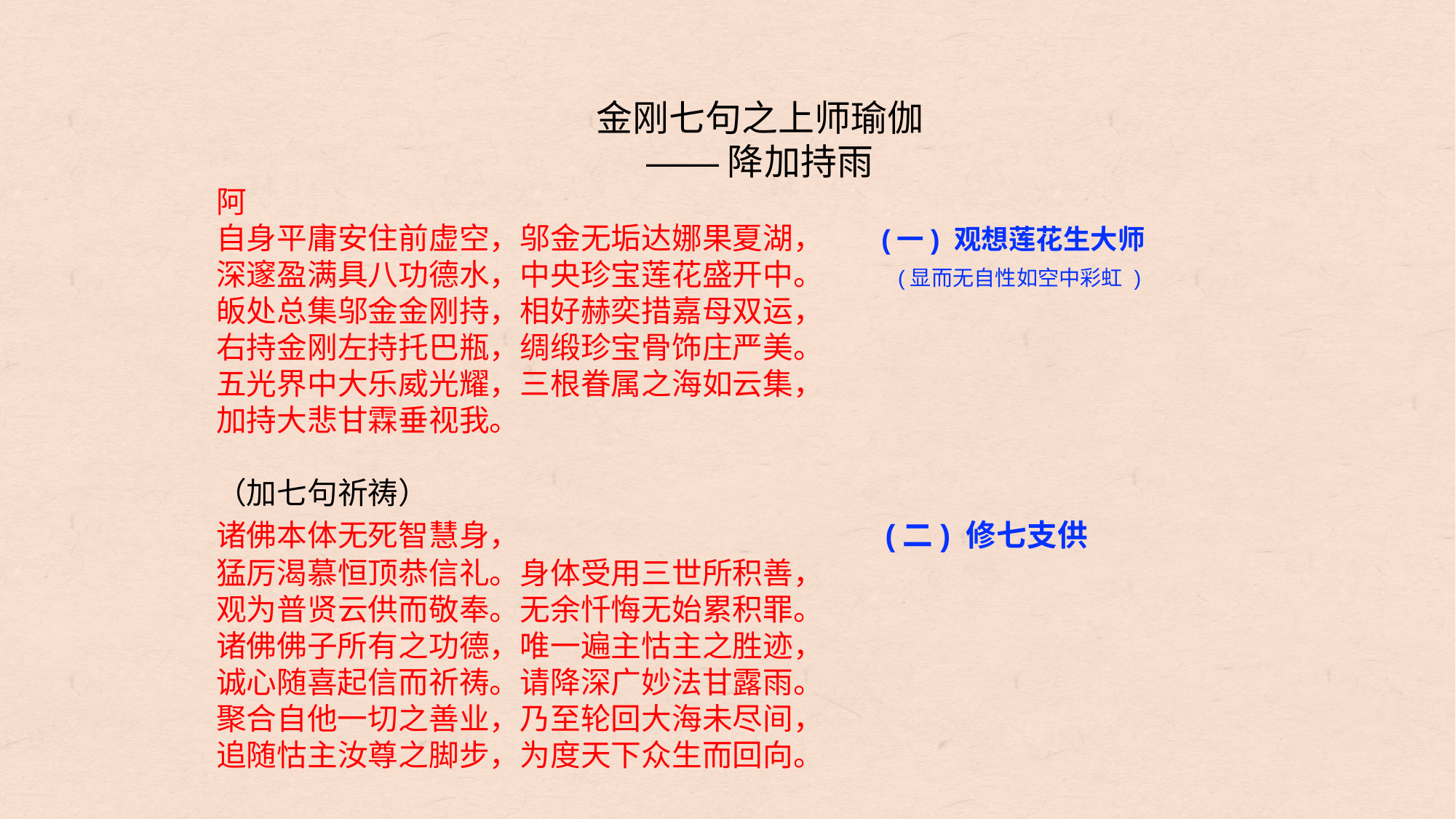

金刚七句之上师瑜伽
——降加持雨
阿
自身平庸安住前虚空，邬金无垢达娜果夏湖，      (一) 观想莲花生大师
深邃盈满具八功德水，中央珍宝莲花盛开中。        (显而无自性如空中彩虹 )
皈处总集邬金金刚持，相好赫奕措嘉母双运，
右持金刚左持托巴瓶，绸缎珍宝骨饰庄严美。
五光界中大乐威光耀，三根眷属之海如云集，
加持大悲甘霖垂视我。
（加七句祈祷）
诸佛本体无死智慧身，                                   (二) 修七支供
猛厉渴慕恒顶恭信礼。身体受用三世所积善，
观为普贤云供而敬奉。无余忏悔无始累积罪。
诸佛佛子所有之功德，唯一遍主怙主之胜迹，
诚心随喜起信而祈祷。请降深广妙法甘露雨。
聚合自他一切之善业，乃至轮回大海未尽间，
追随怙主汝尊之脚步，为度天下众生而回向。